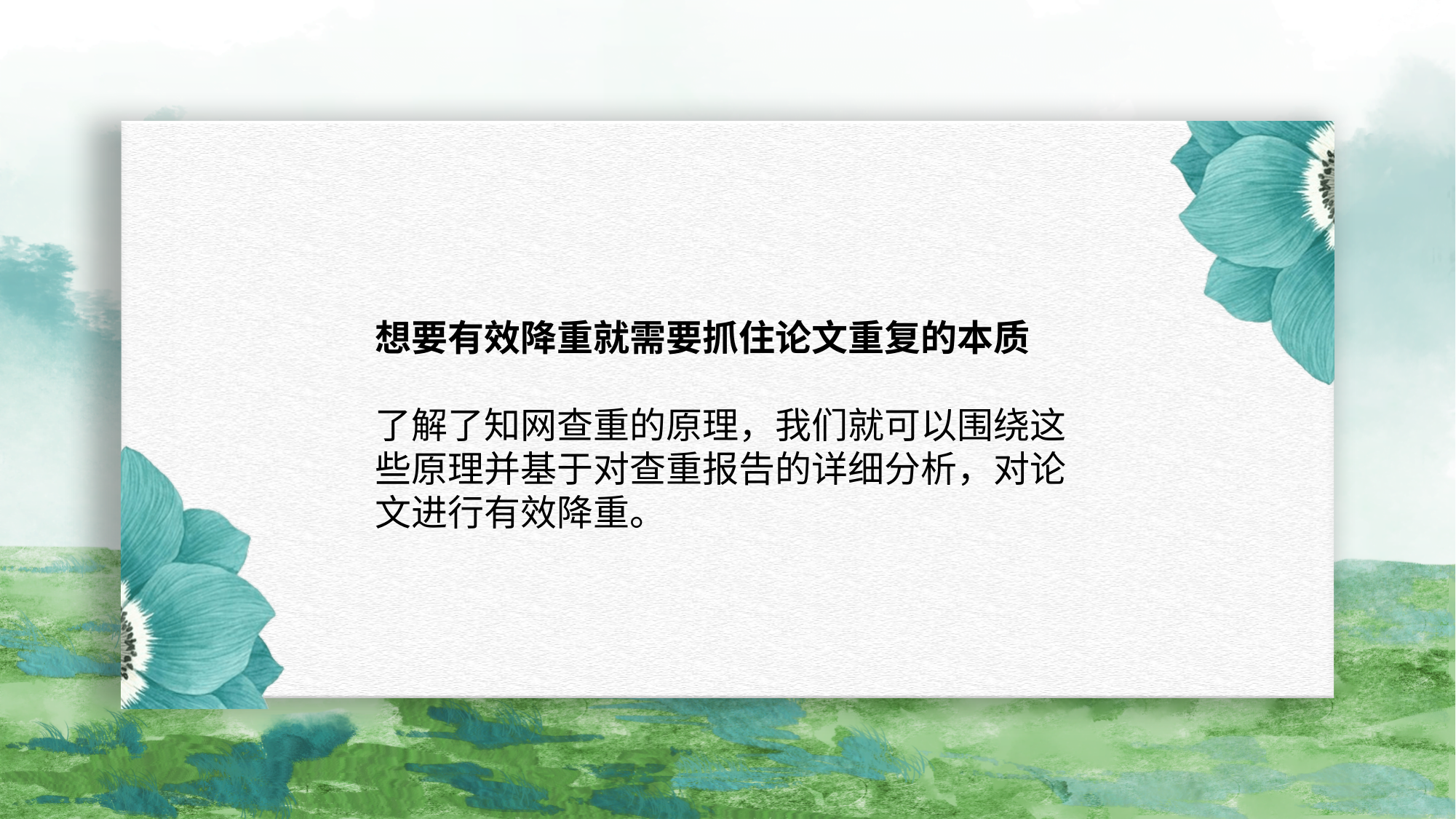

想要有效降重就需要抓住论文重复的本质

了解了知网查重的原理，我们就可以围绕这些原理并基于对查重报告的详细分析，对论文进行有效降重。